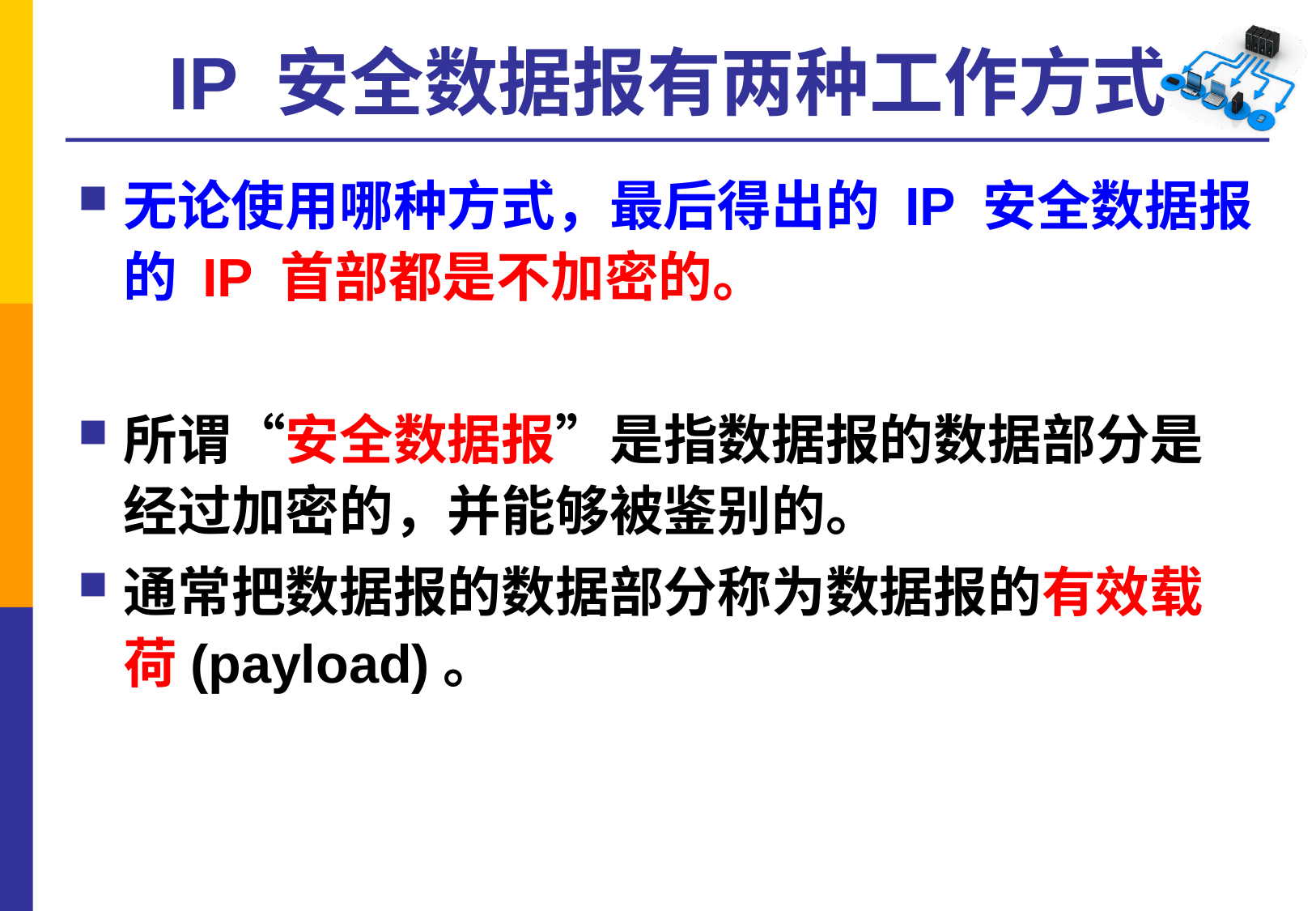

# IP 安全数据报有两种工作方式
无论使用哪种方式，最后得出的 IP 安全数据报的 IP 首部都是不加密的。

所谓“安全数据报”是指数据报的数据部分是经过加密的，并能够被鉴别的。
通常把数据报的数据部分称为数据报的有效载荷(payload)。